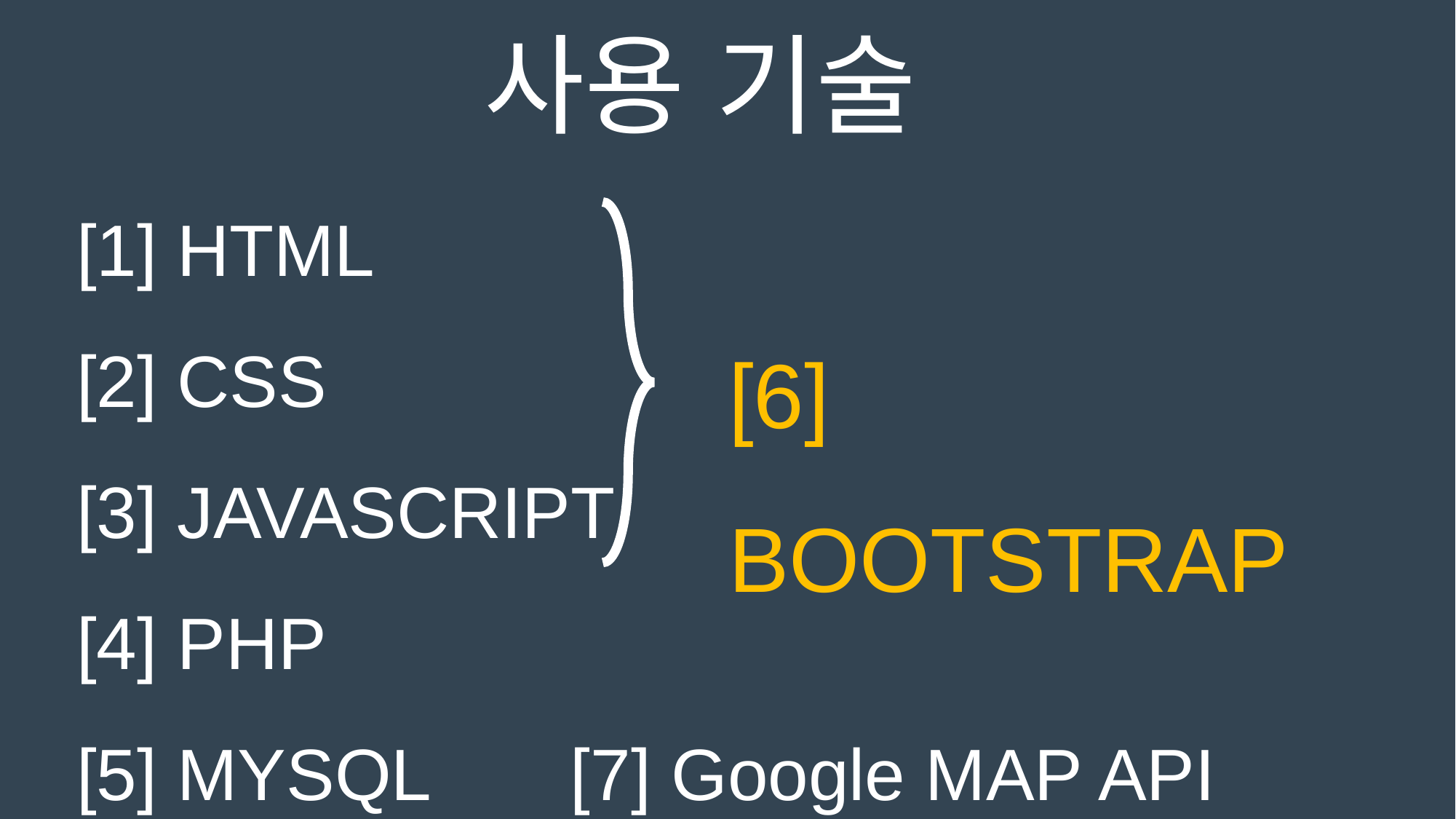

사용 기술
[1] HTML
[2] CSS
[3] JAVASCRIPT
[4] PHP
[5] MYSQL       [7] Google MAP API

[6] BOOTSTRAP